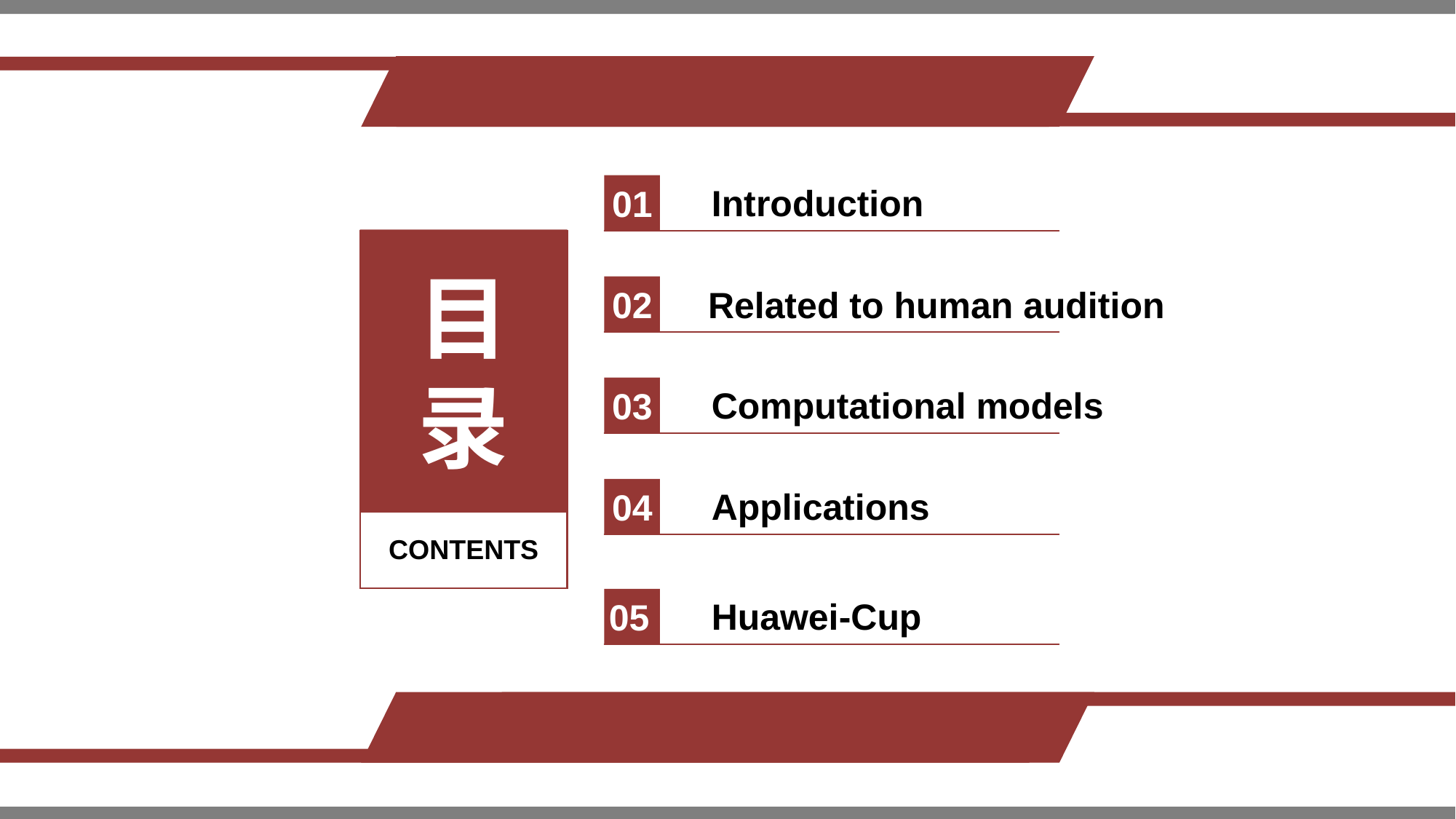

Introduction

01

目录

       Related to human audition
02
    Computational models

03
    Applications

04
CONTENTS
    Huawei-Cup

05